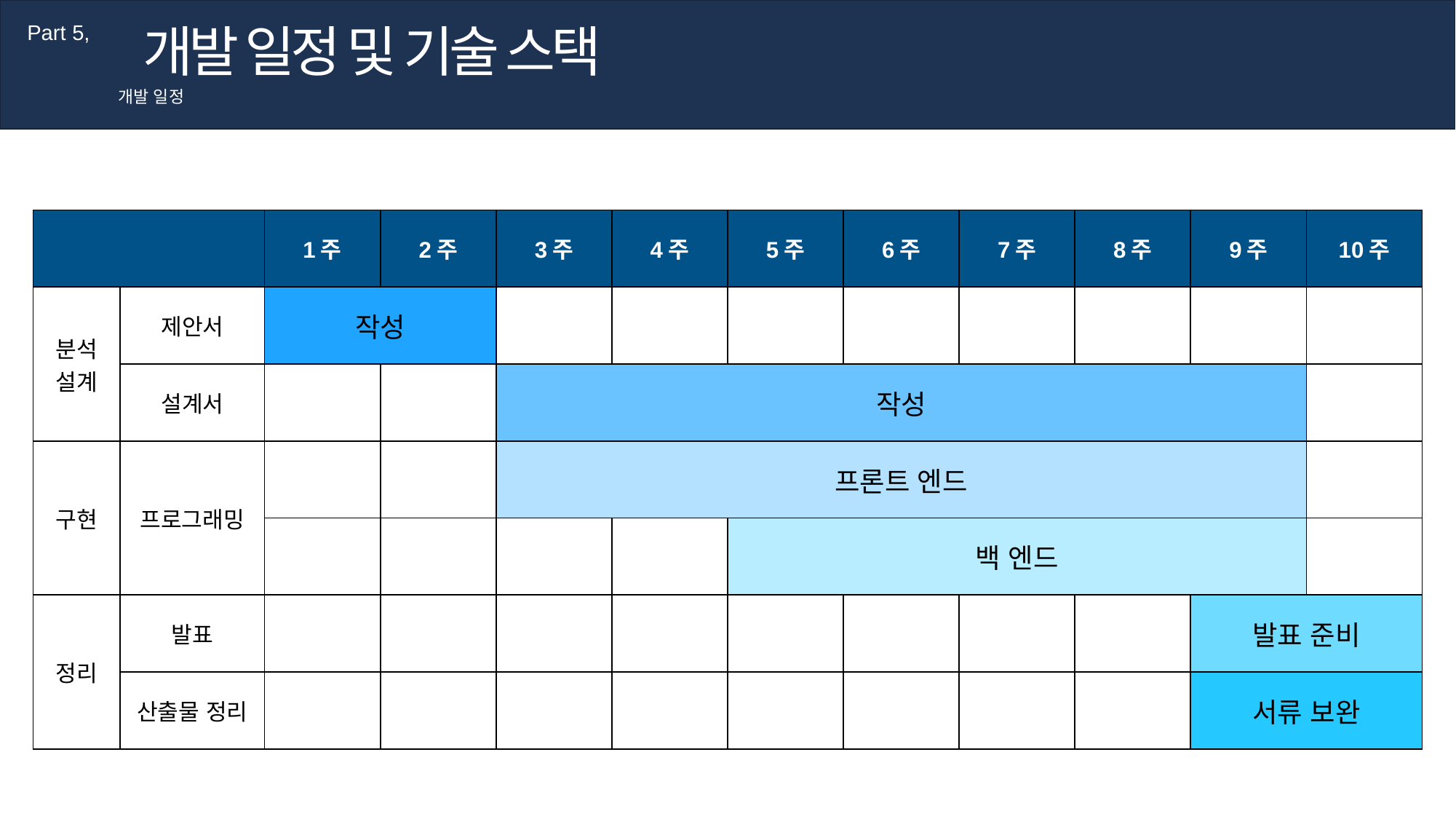

개발 일정 및 기술 스택
Part 5,
개발 일정
|  |  | 1주 | 2주 | 3주 | 4주 | 5주 | 6주 | 7주 | 8주 | 9주 | 10주 |
| --- | --- | --- | --- | --- | --- | --- | --- | --- | --- | --- | --- |
| 분석 설계 | 제안서 | 작성 |  |  |  |  |  |  |  |  |  |
|  | 설계서 |  |  | 작성 |  |  |  |  |  |  |  |
| 구현 | 프로그래밍 |  |  | 프론트 엔드 |  |  |  |  |  |  |  |
|  |  |  |  |  |  | 백 엔드 |  |  |  |  |  |
| 정리 | 발표 |  |  |  |  |  |  |  |  | 발표 준비 |  |
|  | 산출물 정리 |  |  |  |  |  |  |  |  | 서류 보완 |  |